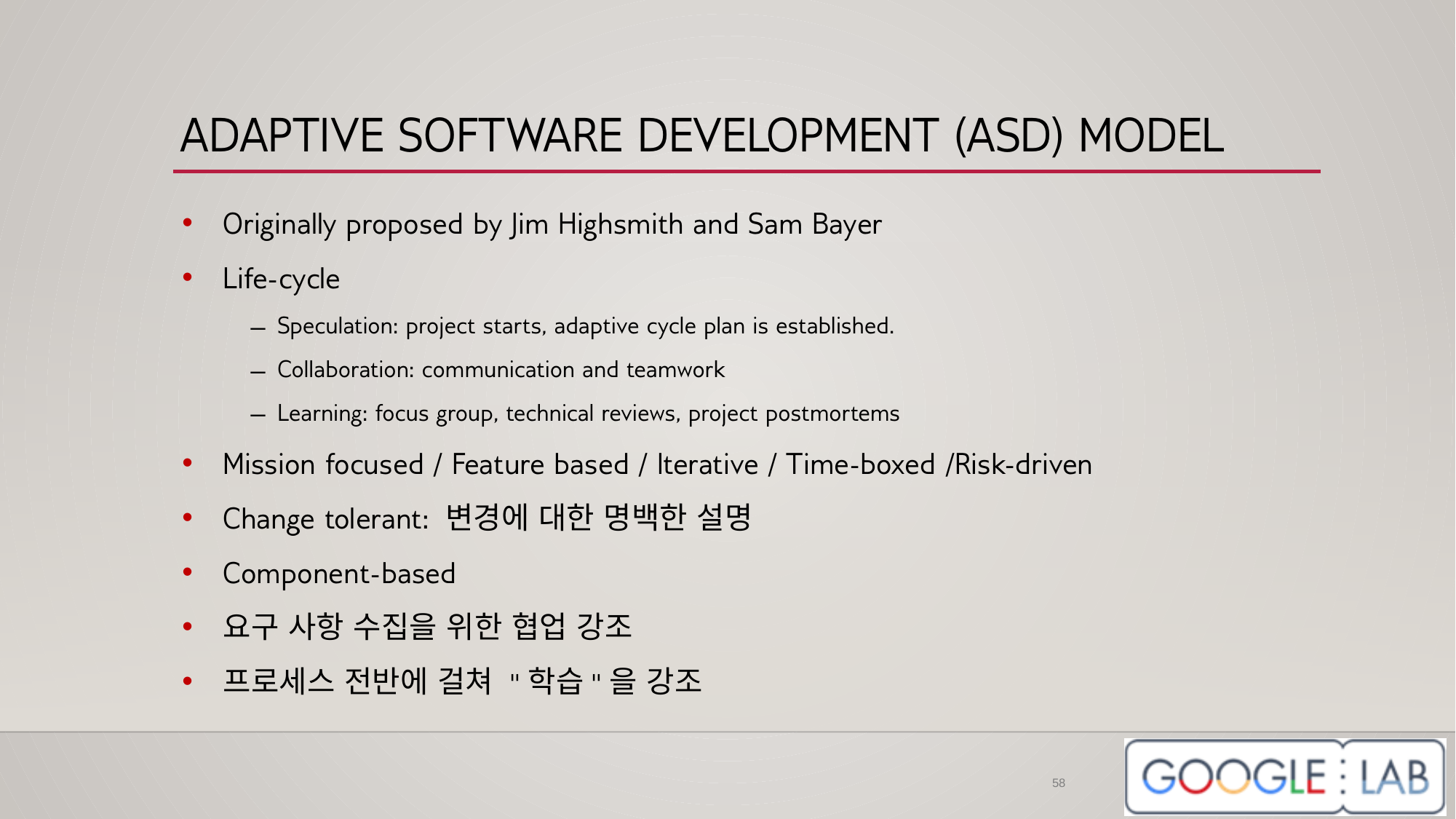

# ADAPTIVE SOFTWARE DEVELOPMENT (ASD) MODEL
Originally proposed by Jim Highsmith and Sam Bayer
Life-cycle
Speculation: project starts, adaptive cycle plan is established.
Collaboration: communication and teamwork
Learning: focus group, technical reviews, project postmortems
Mission focused / Feature based / Iterative / Time-boxed /Risk-driven
Change tolerant: 변경에 대한 명백한 설명
Component-based
요구 사항 수집을 위한 협업 강조
프로세스 전반에 걸쳐 "학습"을 강조
58